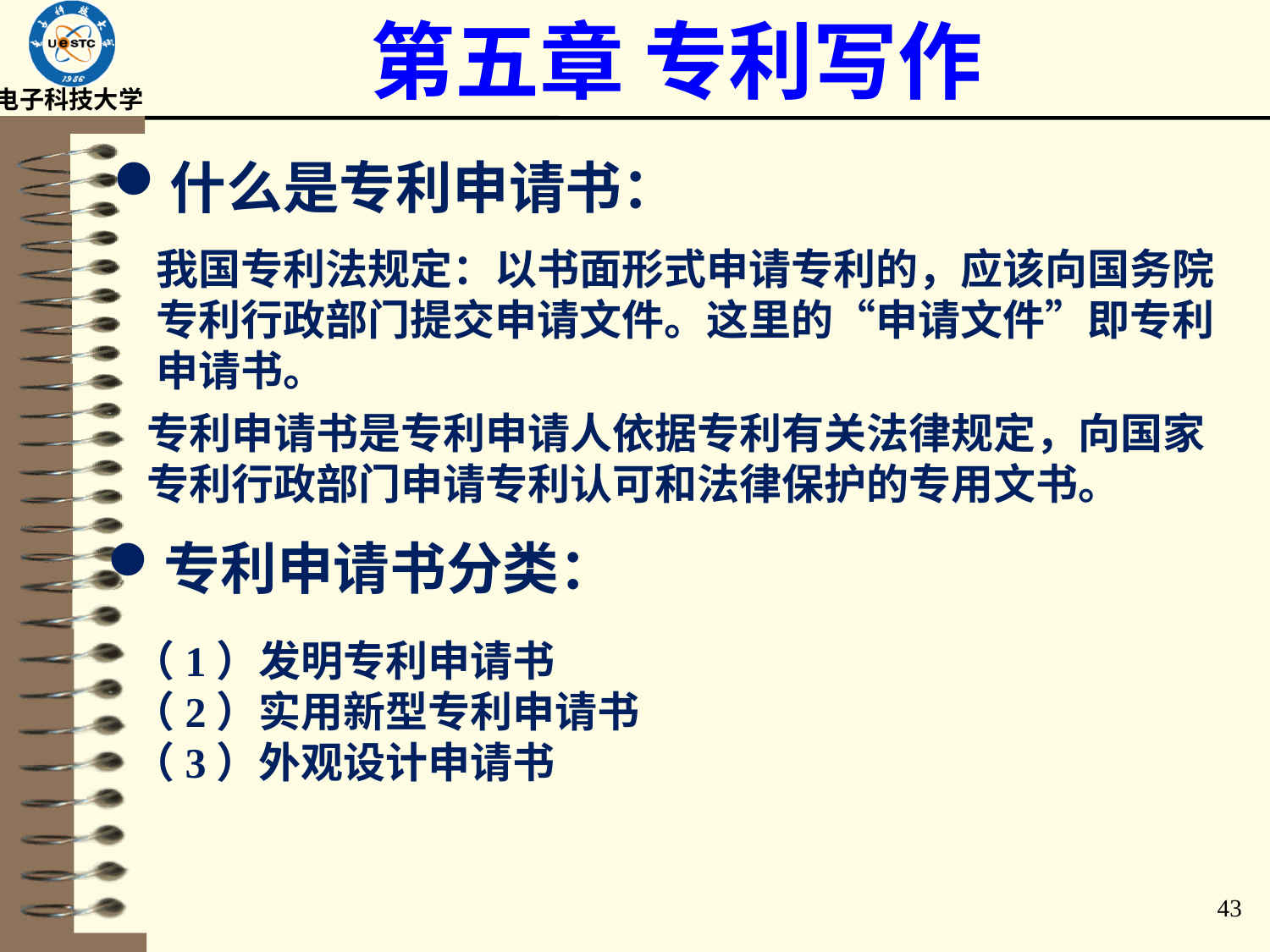

第五章 专利写作
什么是专利申请书：
我国专利法规定：以书面形式申请专利的，应该向国务院专利行政部门提交申请文件。这里的“申请文件”即专利申请书。
专利申请书是专利申请人依据专利有关法律规定，向国家专利行政部门申请专利认可和法律保护的专用文书。
专利申请书分类：
（1）发明专利申请书
（2）实用新型专利申请书
（3）外观设计申请书
43